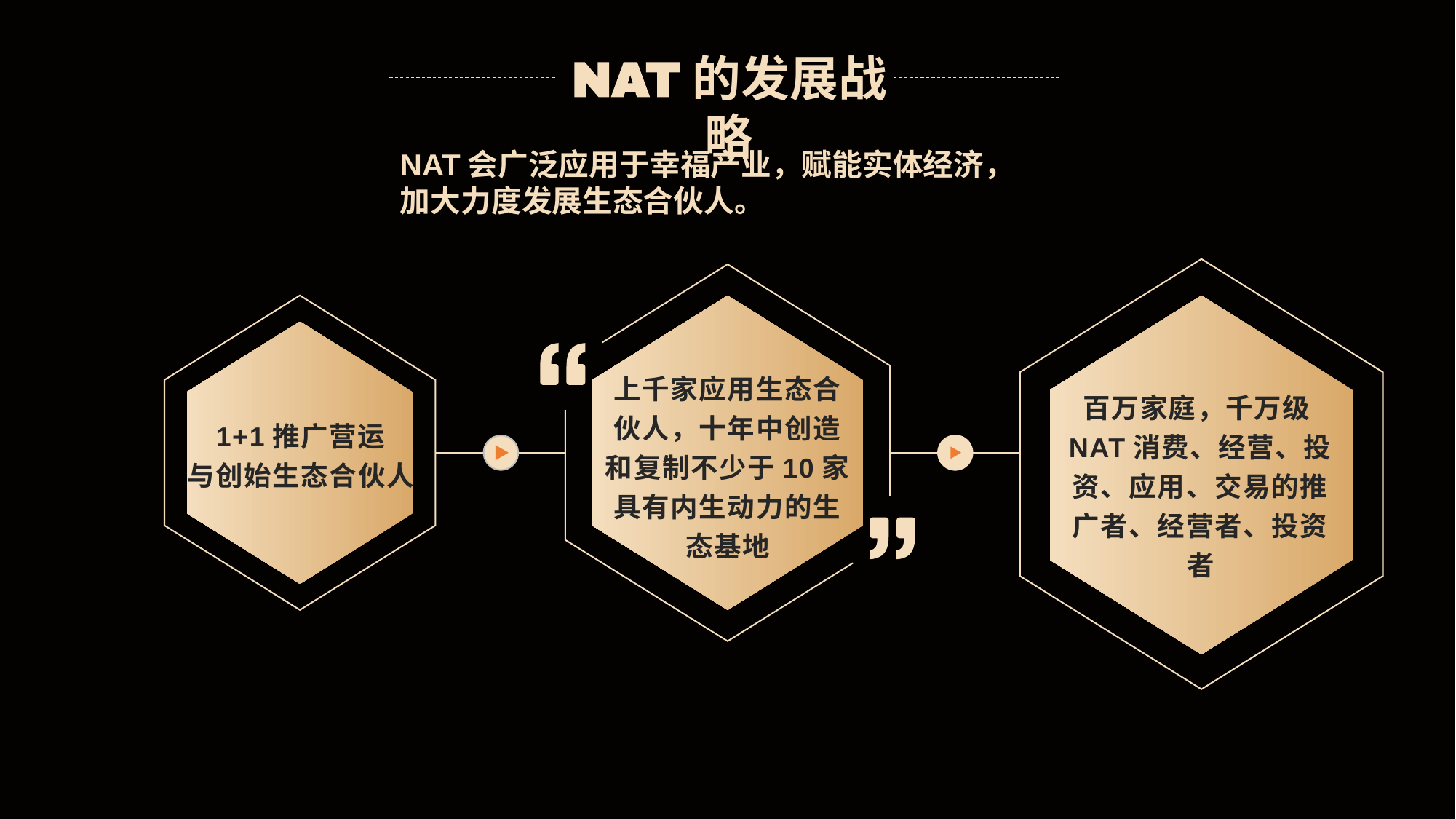

NAT的发展战略
NAT会广泛应用于幸福产业，赋能实体经济，加大力度发展生态合伙人。

百万家庭，千万级NAT消费、经营、投资、应用、交易的推广者、经营者、投资者

上千家应用生态合伙人，十年中创造和复制不少于10家具有内生动力的生态基地

1+1推广营运
与创始生态合伙人